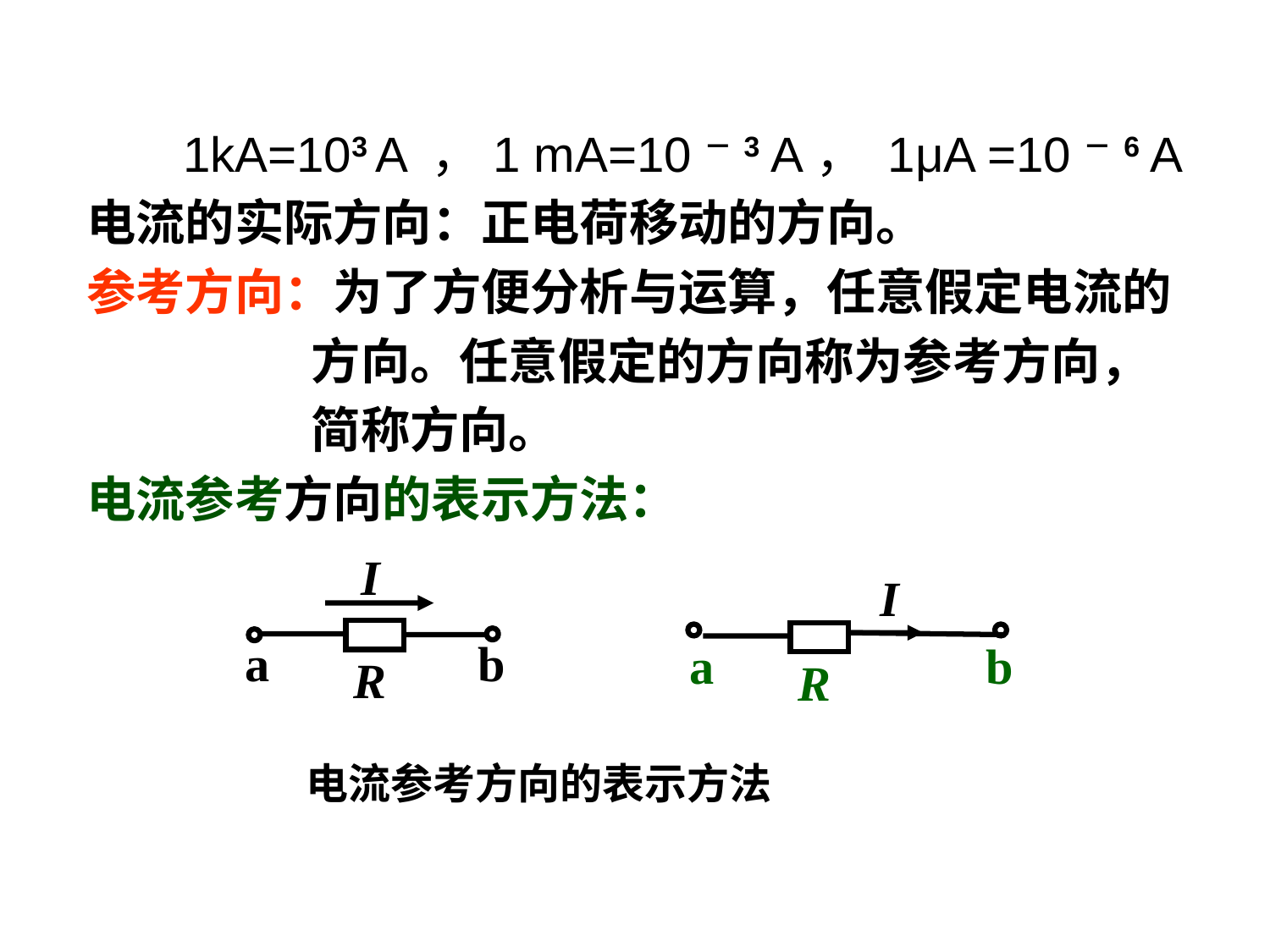

1kA=103 A ，1 mA=10－3 A， 1μA =10－6 A
电流的实际方向：正电荷移动的方向。
参考方向：为了方便分析与运算，任意假定电流的
                   方向。任意假定的方向称为参考方向，
                   简称方向。
电流参考方向的表示方法：
I

a
b

R
I

a
b

R
  电流参考方向的表示方法